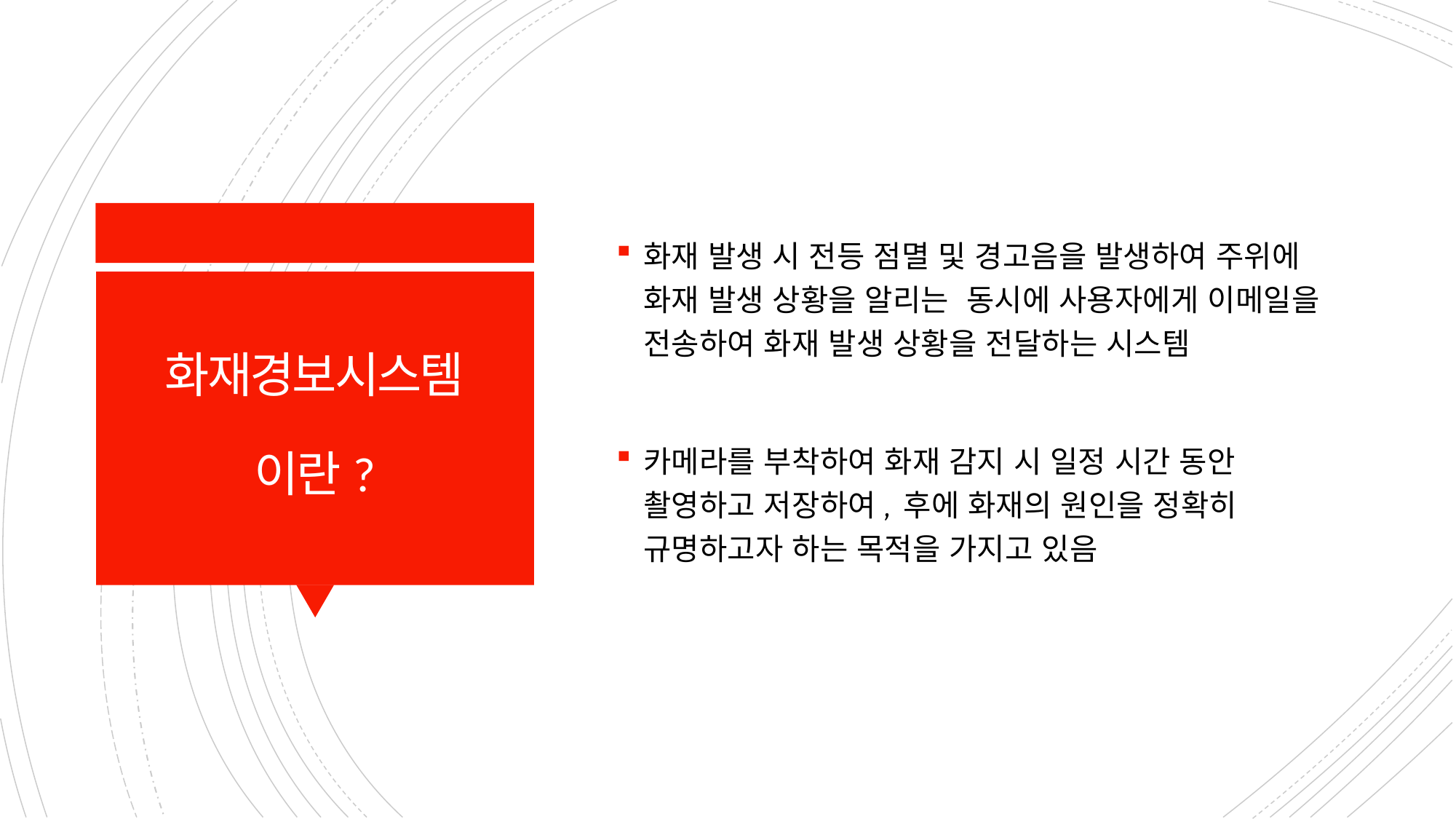

화재 발생 시 전등 점멸 및 경고음을 발생하여 주위에 화재 발생 상황을 알리는  동시에 사용자에게 이메일을 전송하여 화재 발생 상황을 전달하는 시스템

카메라를 부착하여 화재 감지 시 일정 시간 동안 촬영하고 저장하여, 후에 화재의 원인을 정확히 규명하고자 하는 목적을 가지고 있음

# 화재경보시스템 이란?